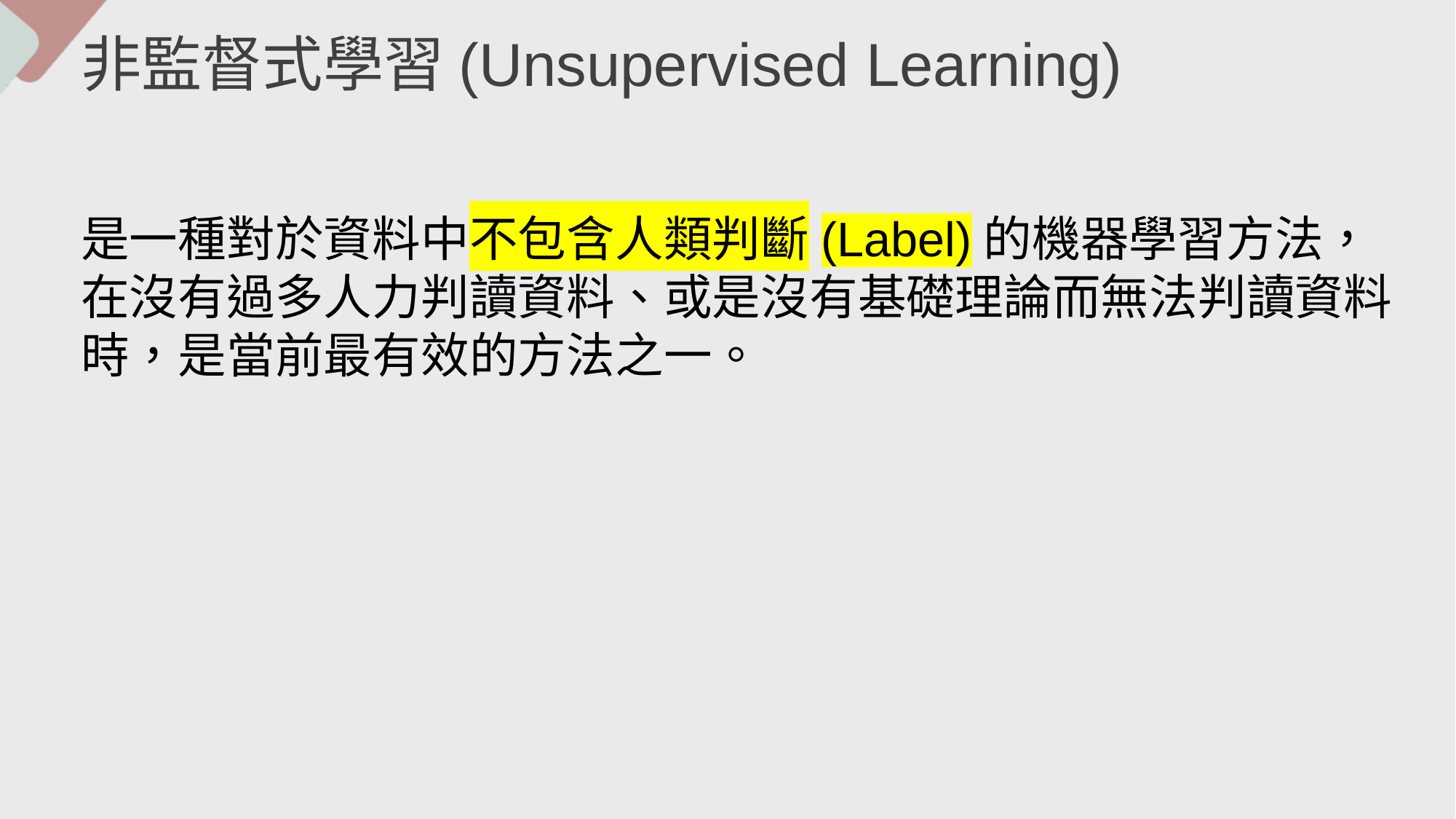

非監督式學習(Unsupervised Learning)
是一種對於資料中不包含人類判斷(Label)的機器學習方法，在沒有過多人力判讀資料、或是沒有基礎理論而無法判讀資料時，是當前最有效的方法之一。